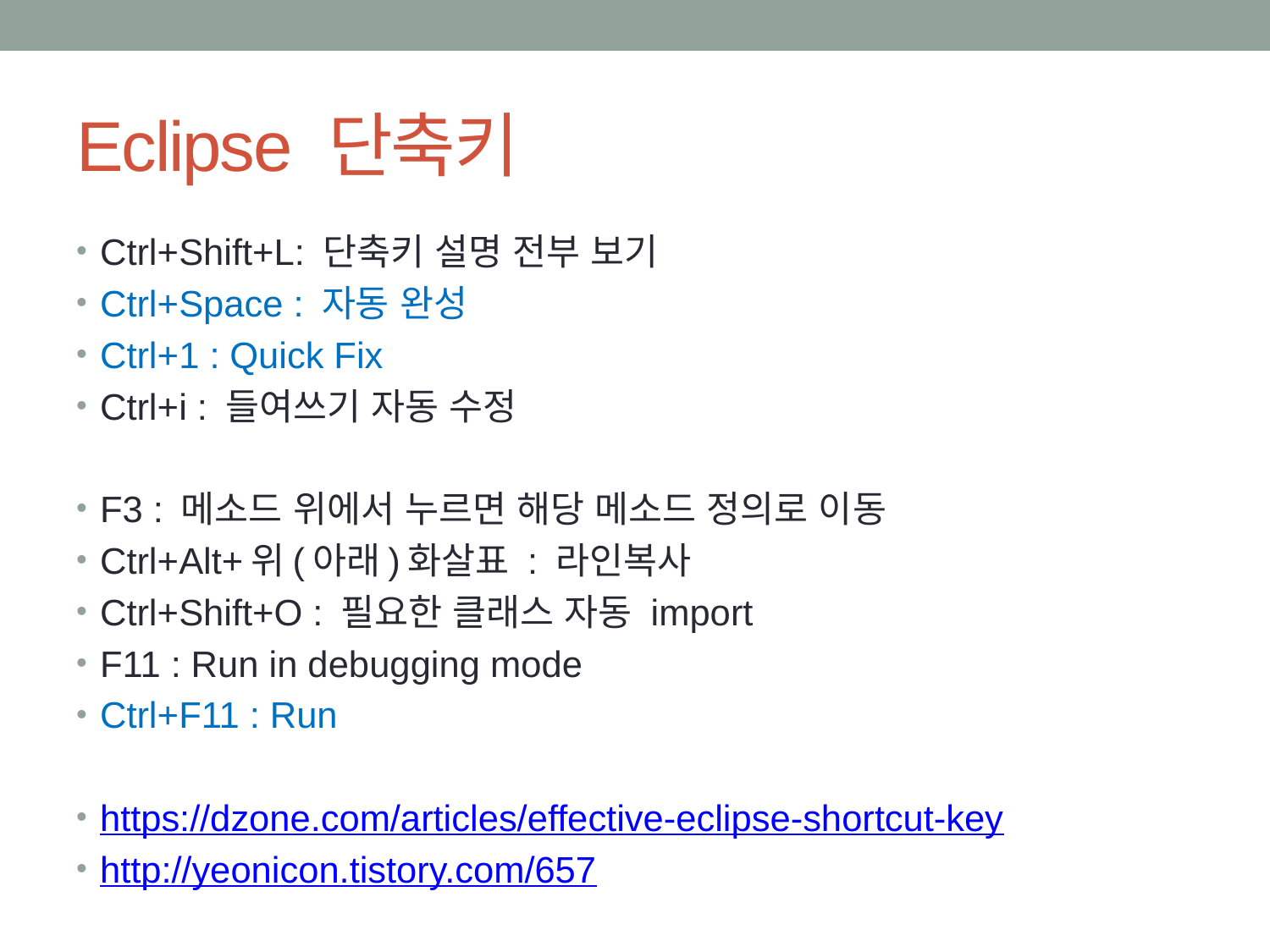

# Eclipse 단축키
Ctrl+Shift+L: 단축키 설명 전부 보기
Ctrl+Space : 자동 완성
Ctrl+1 : Quick Fix
Ctrl+i : 들여쓰기 자동 수정

F3 : 메소드 위에서 누르면 해당 메소드 정의로 이동
Ctrl+Alt+위(아래)화살표 : 라인복사
Ctrl+Shift+O : 필요한 클래스 자동 import
F11 : Run in debugging mode
Ctrl+F11 : Run

https://dzone.com/articles/effective-eclipse-shortcut-key
http://yeonicon.tistory.com/657